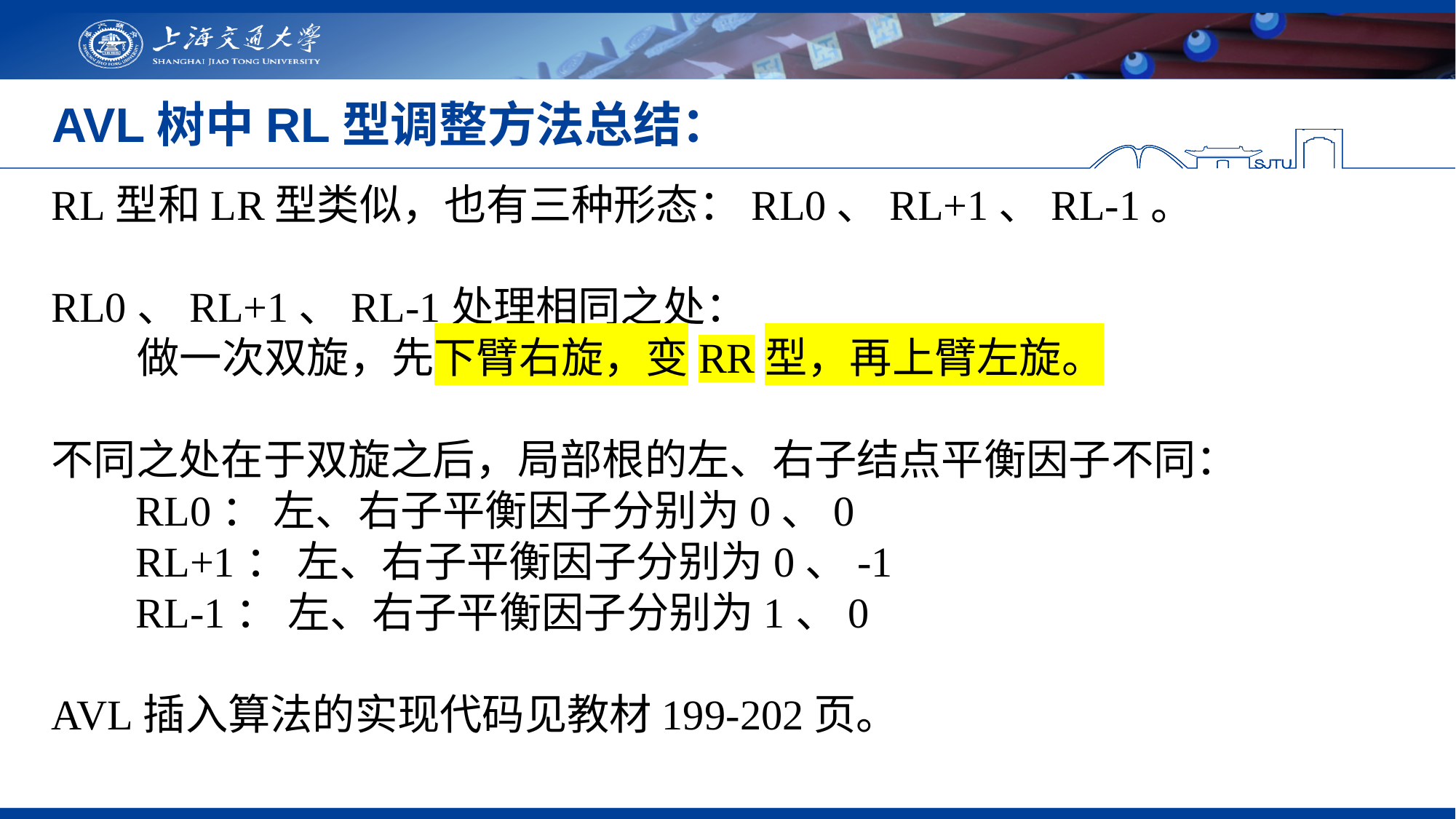

# AVL树中RL型调整方法总结：
RL型和LR型类似，也有三种形态：RL0、RL+1、RL-1。

RL0、RL+1、RL-1处理相同之处：
        做一次双旋，先下臂右旋，变RR型，再上臂左旋。

不同之处在于双旋之后，局部根的左、右子结点平衡因子不同：
        RL0： 左、右子平衡因子分别为0、0
        RL+1： 左、右子平衡因子分别为0、-1
        RL-1： 左、右子平衡因子分别为1、0

AVL插入算法的实现代码见教材199-202页。